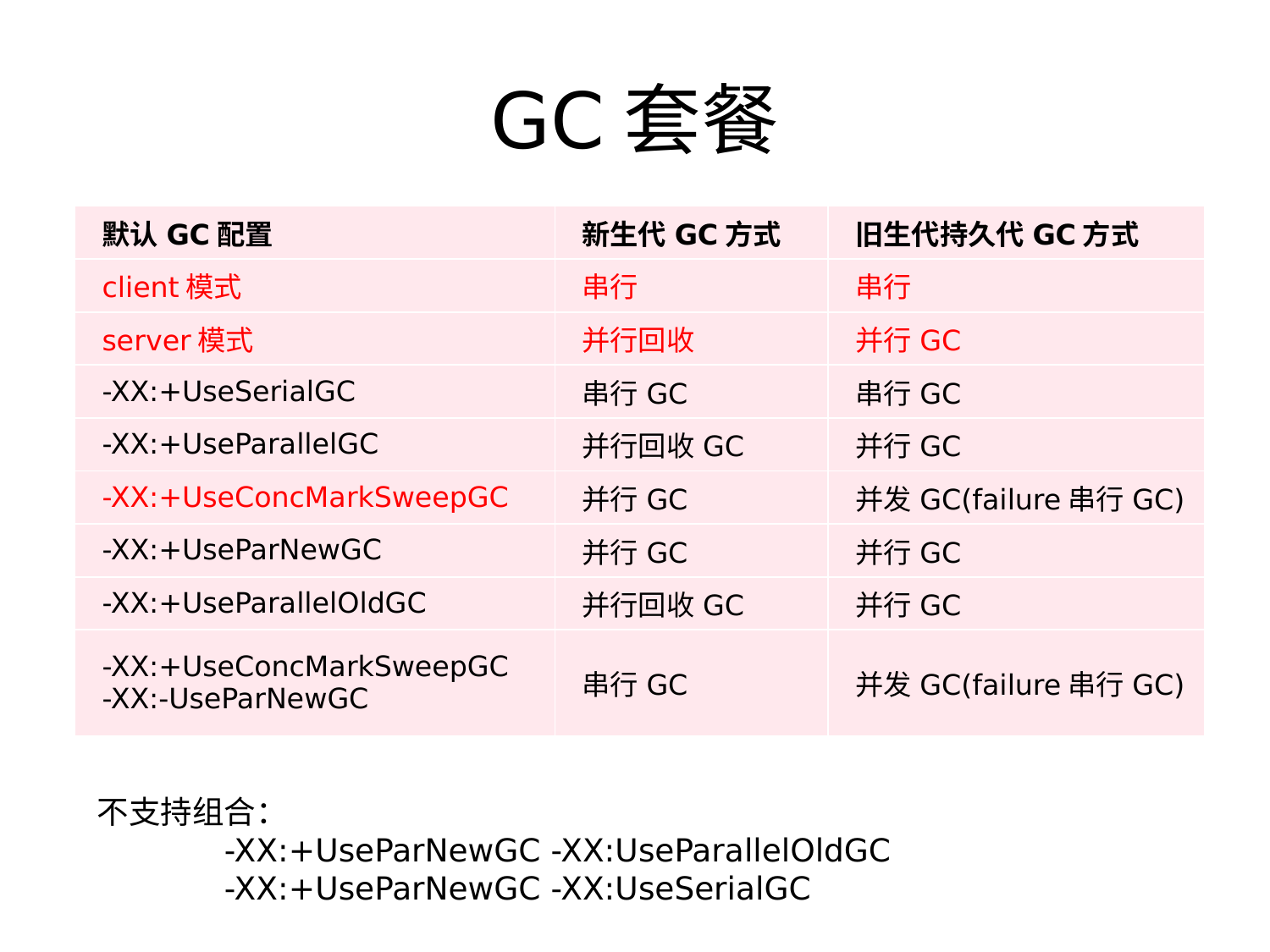

# GC套餐
| 默认GC配置 | 新生代GC方式 | 旧生代持久代GC方式 |
| --- | --- | --- |
| client模式 | 串行 | 串行 |
| server模式 | 并行回收 | 并行GC |
| -XX:+UseSerialGC | 串行GC | 串行GC |
| -XX:+UseParallelGC | 并行回收GC | 并行GC |
| -XX:+UseConcMarkSweepGC | 并行GC | 并发GC(failure串行GC) |
| -XX:+UseParNewGC | 并行GC | 并行GC |
| -XX:+UseParallelOldGC | 并行回收GC | 并行GC |
| -XX:+UseConcMarkSweepGC -XX:-UseParNewGC | 串行GC | 并发GC(failure串行GC) |
不支持组合：
	-XX:+UseParNewGC -XX:UseParallelOldGC
	-XX:+UseParNewGC -XX:UseSerialGC